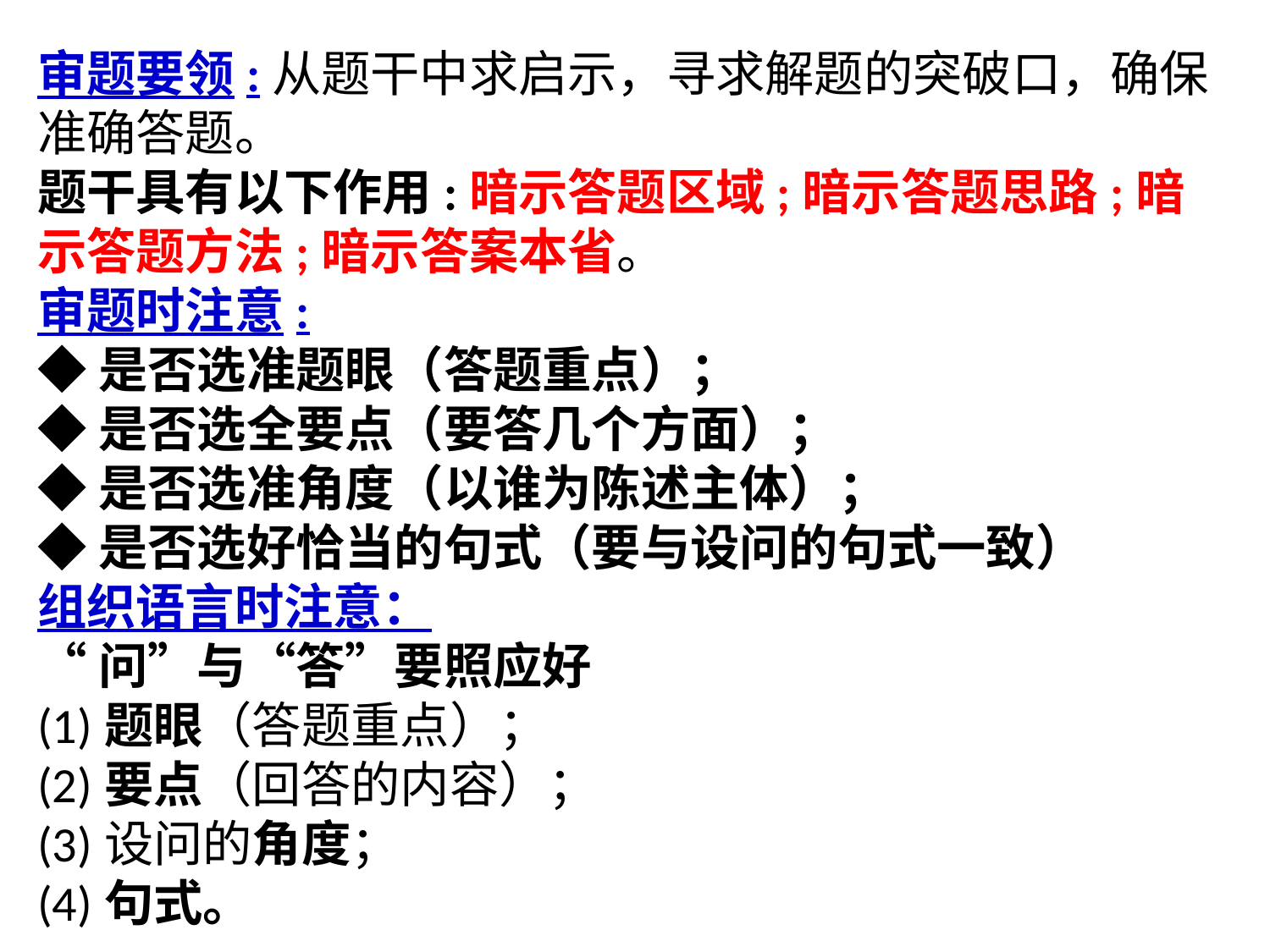

审题要领:从题干中求启示，寻求解题的突破口，确保准确答题。
题干具有以下作用:暗示答题区域;暗示答题思路;暗示答题方法;暗示答案本省。
审题时注意:
◆是否选准题眼（答题重点）；
◆是否选全要点（要答几个方面）；
◆是否选准角度（以谁为陈述主体）；
◆是否选好恰当的句式（要与设问的句式一致）
组织语言时注意：
“问”与“答”要照应好
(1)题眼（答题重点）；
(2)要点（回答的内容）；
(3)设问的角度；
(4)句式。